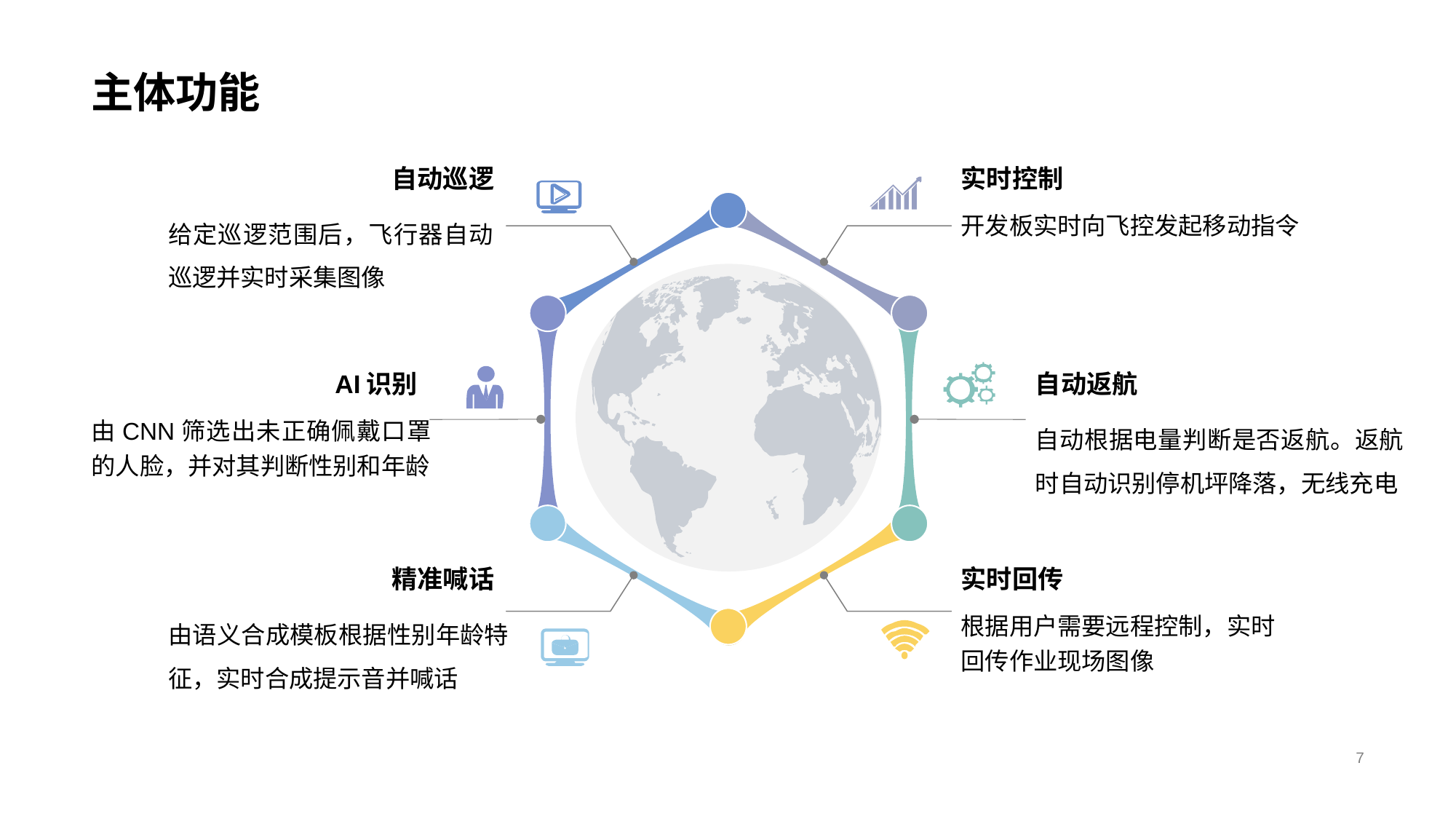

# 主体功能
自动巡逻
实时控制

给定巡逻范围后，飞行器自动巡逻并实时采集图像
开发板实时向飞控发起移动指令

AI识别
自动返航

由CNN筛选出未正确佩戴口罩的人脸，并对其判断性别和年龄
自动根据电量判断是否返航。返航时自动识别停机坪降落，无线充电

精准喊话
实时回传

由语义合成模板根据性别年龄特征，实时合成提示音并喊话
根据用户需要远程控制，实时回传作业现场图像

7